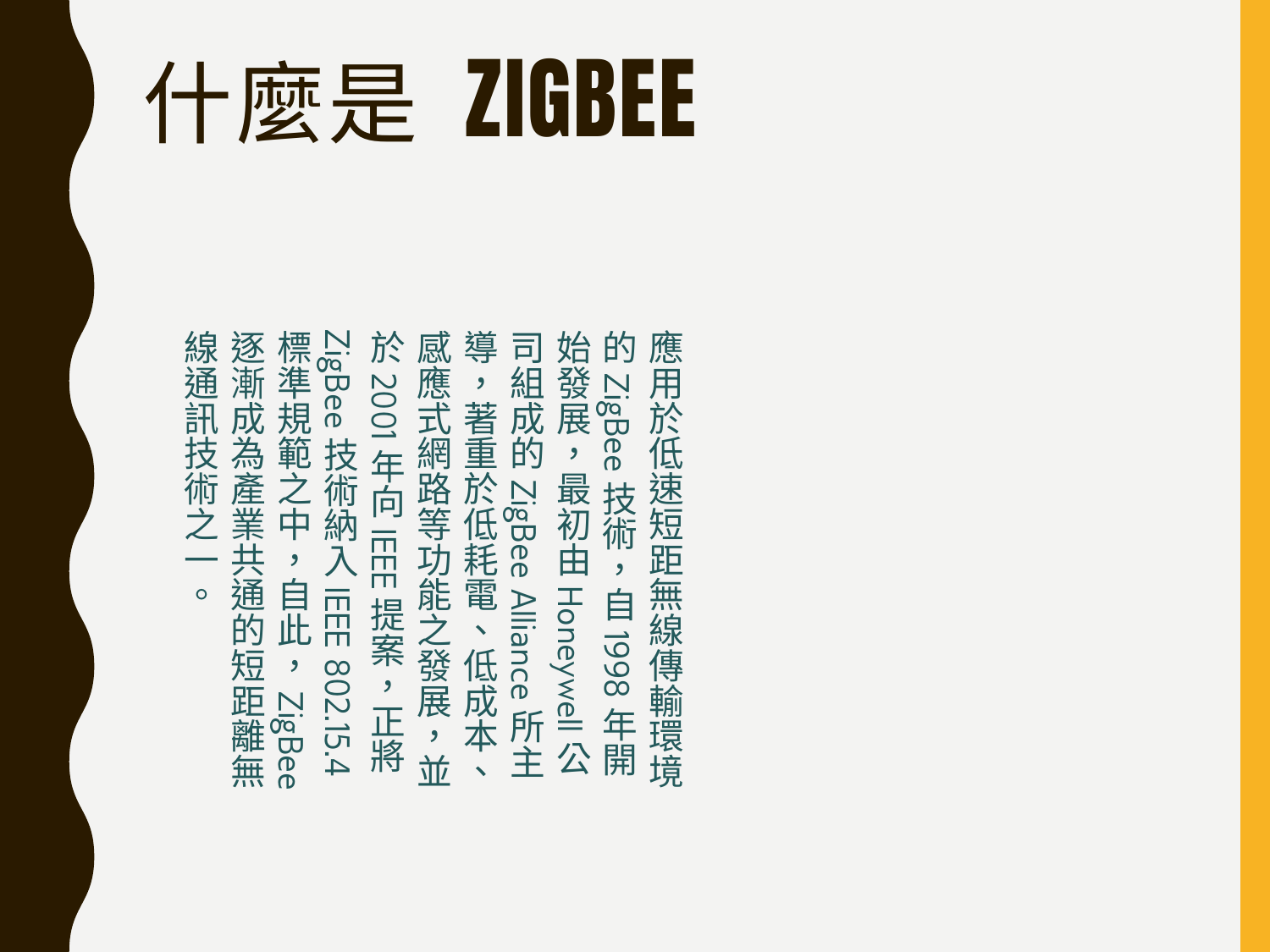

# 什麼是 ZigBee
應用於低速短距無線傳輸環境的ZigBee技術，自1998年開始發展，最初由Honeywell公司組成的ZigBee Alliance所主導，著重於低耗電、低成本、感應式網路等功能之發展，並於2001年向IEEE提案，正將ZigBee技術納入IEEE 802.15.4標準規範之中，自此，ZigBee逐漸成為產業共通的短距離無線通訊技術之一。